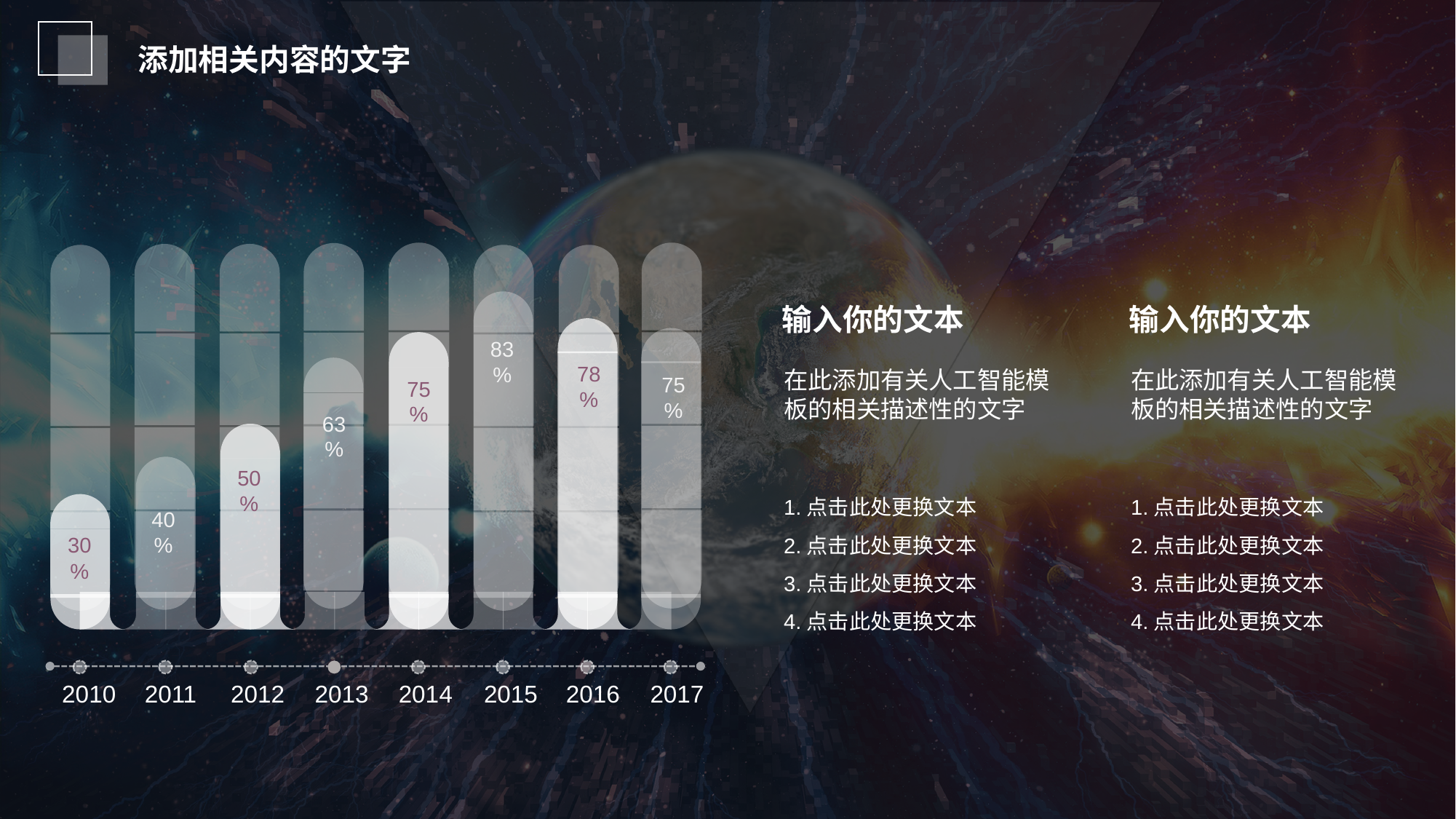

83 %

78 %

75%
75 %
63 %

50%

40 %
30 %

2010
2011
2013
2014
2015
2016
2017
2012
输入你的文本
输入你的文本
在此添加有关人工智能模板的相关描述性的文字
在此添加有关人工智能模板的相关描述性的文字
1.点击此处更换文本
2.点击此处更换文本
3.点击此处更换文本
4.点击此处更换文本
1.点击此处更换文本
2.点击此处更换文本
3.点击此处更换文本
4.点击此处更换文本